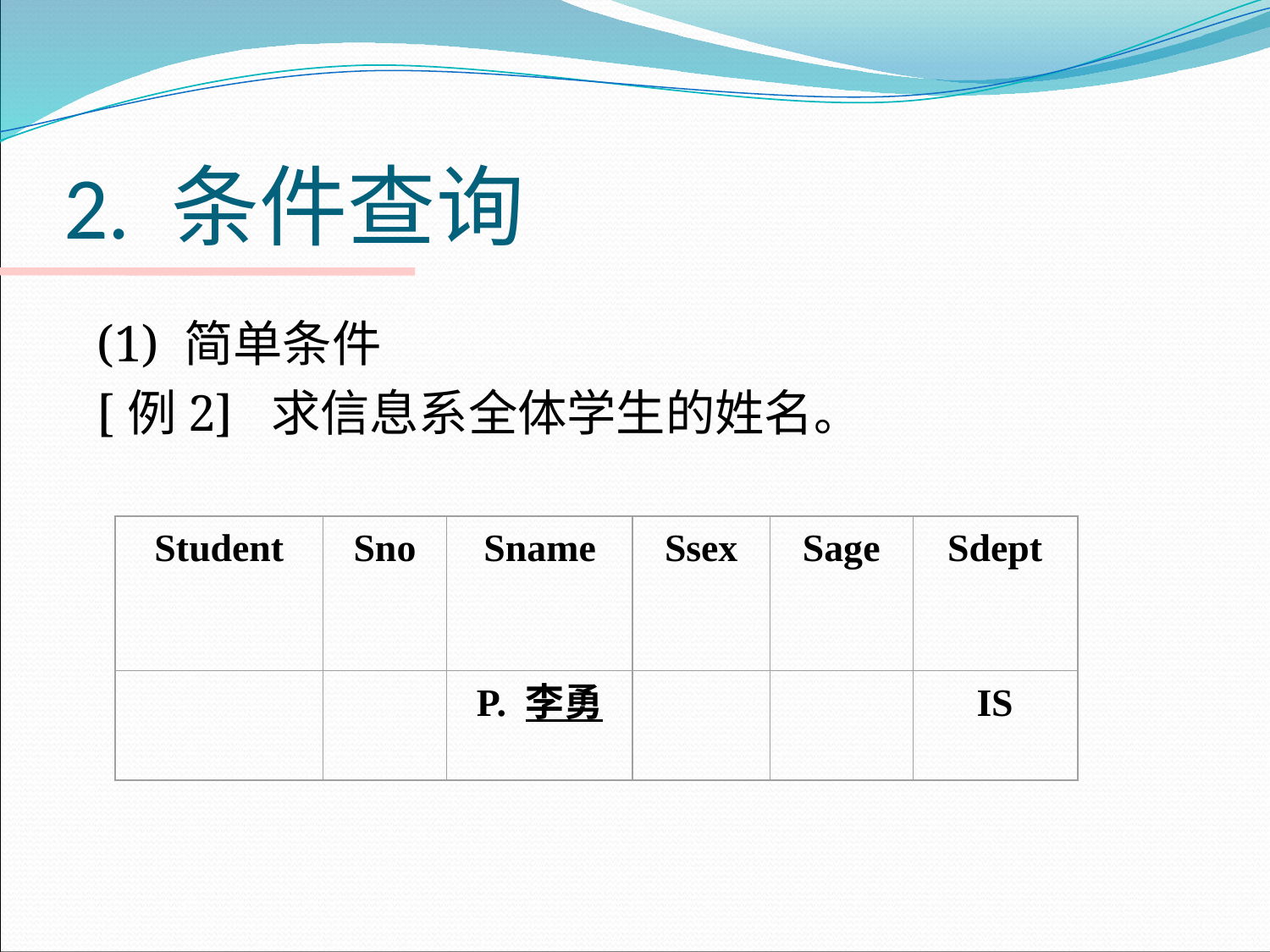

# 2. 条件查询
(1) 简单条件
[例2]  求信息系全体学生的姓名。

Student

Sno

Sname

Ssex

Sage

Sdept

P. 李勇

IS

231